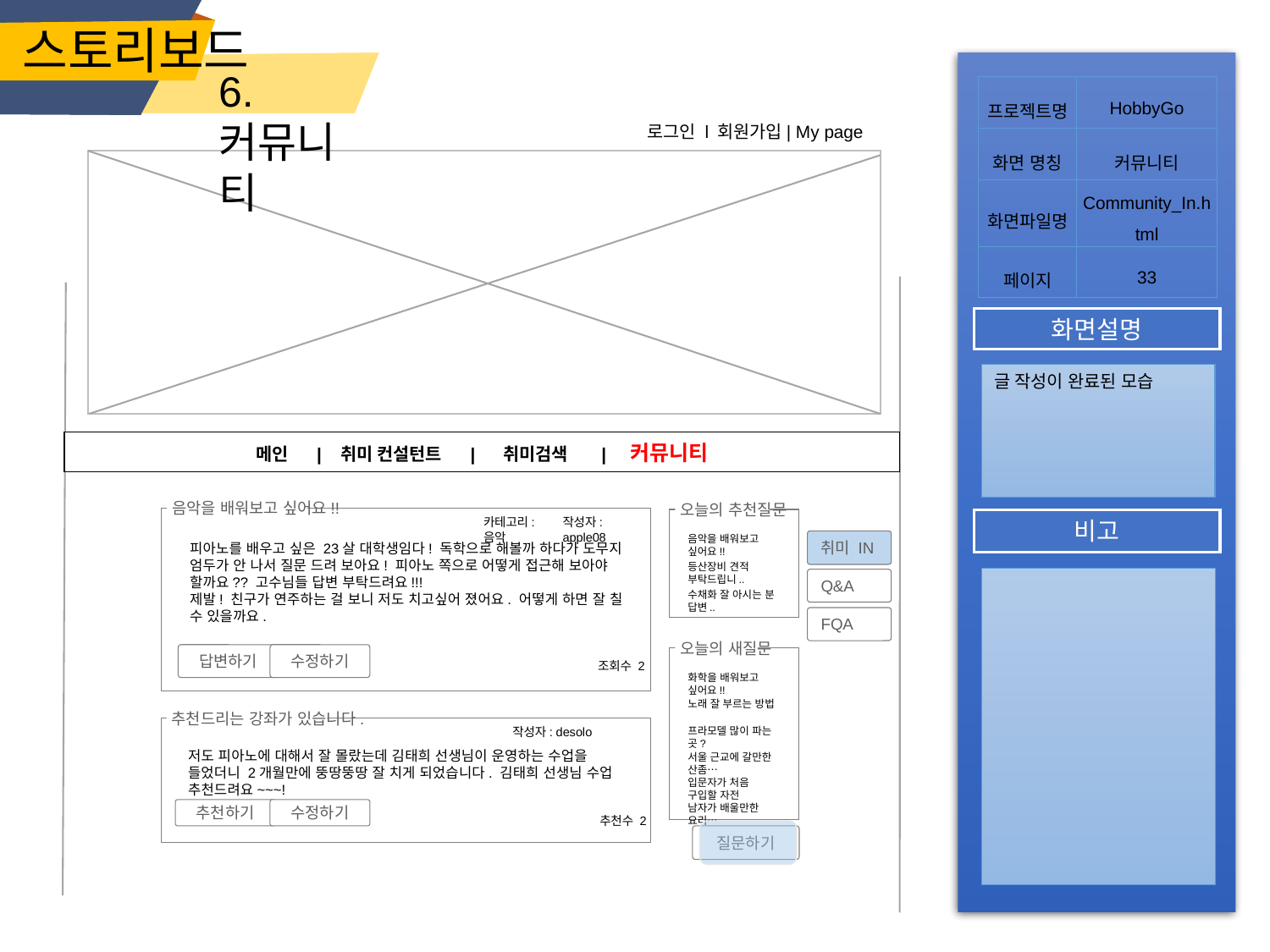

스토리보드

6.커뮤니티
| 프로젝트명 | HobbyGo |
| --- | --- |
| 화면 명칭 | 커뮤니티 |
| 화면파일명 | Community\_In.html |
| 페이지 | 33 |
 로그인 l 회원가입| My page

화면설명
글 작성이 완료된 모습
메인     |   취미 컨설턴트     |     취미검색      |    커뮤니티
음악을 배워보고 싶어요!!

오늘의 추천질문

카테고리: 음악
작성자: apple08
비고
음악을 배워보고 싶어요!!
취미 IN
피아노를 배우고 싶은 23살 대학생임다! 독학으로 해볼까 하다가 도무지 엄두가 안 나서 질문 드려 보아요! 피아노 쪽으로 어떻게 접근해 보아야 할까요?? 고수님들 답변 부탁드려요!!!
제발! 친구가 연주하는 걸 보니 저도 치고싶어 졌어요. 어떻게 하면 잘 칠 수 있을까요.
등산장비 견적 부탁드립니..

Q&A
수채화 잘 아시는 분 답변..
FQA
오늘의 새질문

답변하기
수정하기
조회수 2
화학을 배워보고 싶어요!!
노래 잘 부르는 방법
추천드리는 강좌가 있습니다.

작성자: desolo
프라모델 많이 파는 곳?
저도 피아노에 대해서 잘 몰랐는데 김태희 선생님이 운영하는 수업을 들었더니 2개월만에 뚱땅뚱땅 잘 치게 되었습니다. 김태희 선생님 수업 추천드려요~~~!
서울 근교에 갈만한 산좀…
입문자가 처음 구입할 자전
남자가 배울만한 요리…
추천하기
수정하기
추천수 2

질문하기